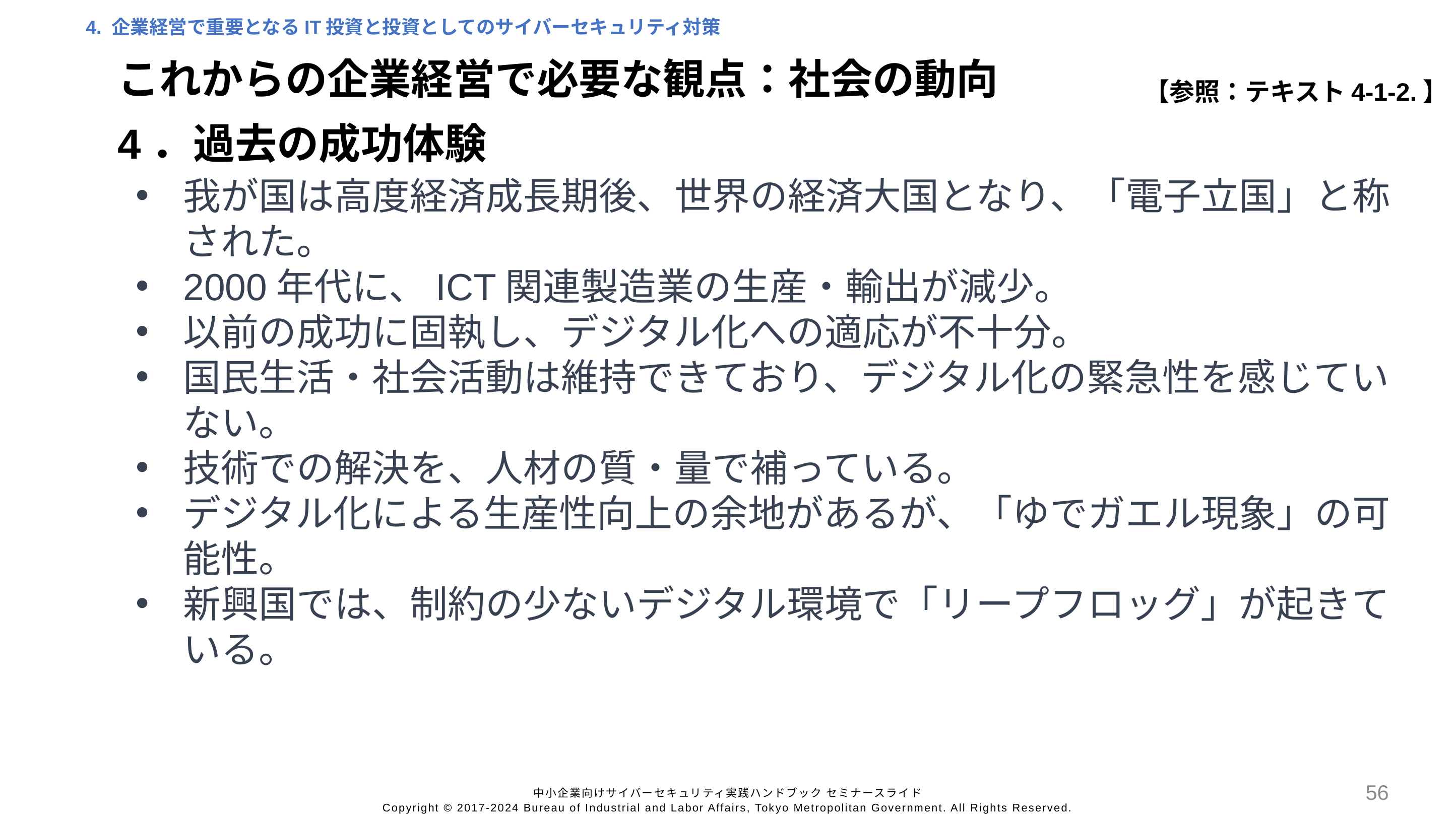

4. 企業経営で重要となるIT投資と投資としてのサイバーセキュリティ対策
これからの企業経営で必要な観点：社会の動向
【参照：テキスト4-1-2.】
4．過去の成功体験
我が国は高度経済成長期後、世界の経済大国となり、「電子立国」と称された。
2000年代に、ICT関連製造業の生産・輸出が減少。
以前の成功に固執し、デジタル化への適応が不十分。
国民生活・社会活動は維持できており、デジタル化の緊急性を感じていない。
技術での解決を、人材の質・量で補っている。
デジタル化による生産性向上の余地があるが、「ゆでガエル現象」の可能性。
新興国では、制約の少ないデジタル環境で「リープフロッグ」が起きている。
56